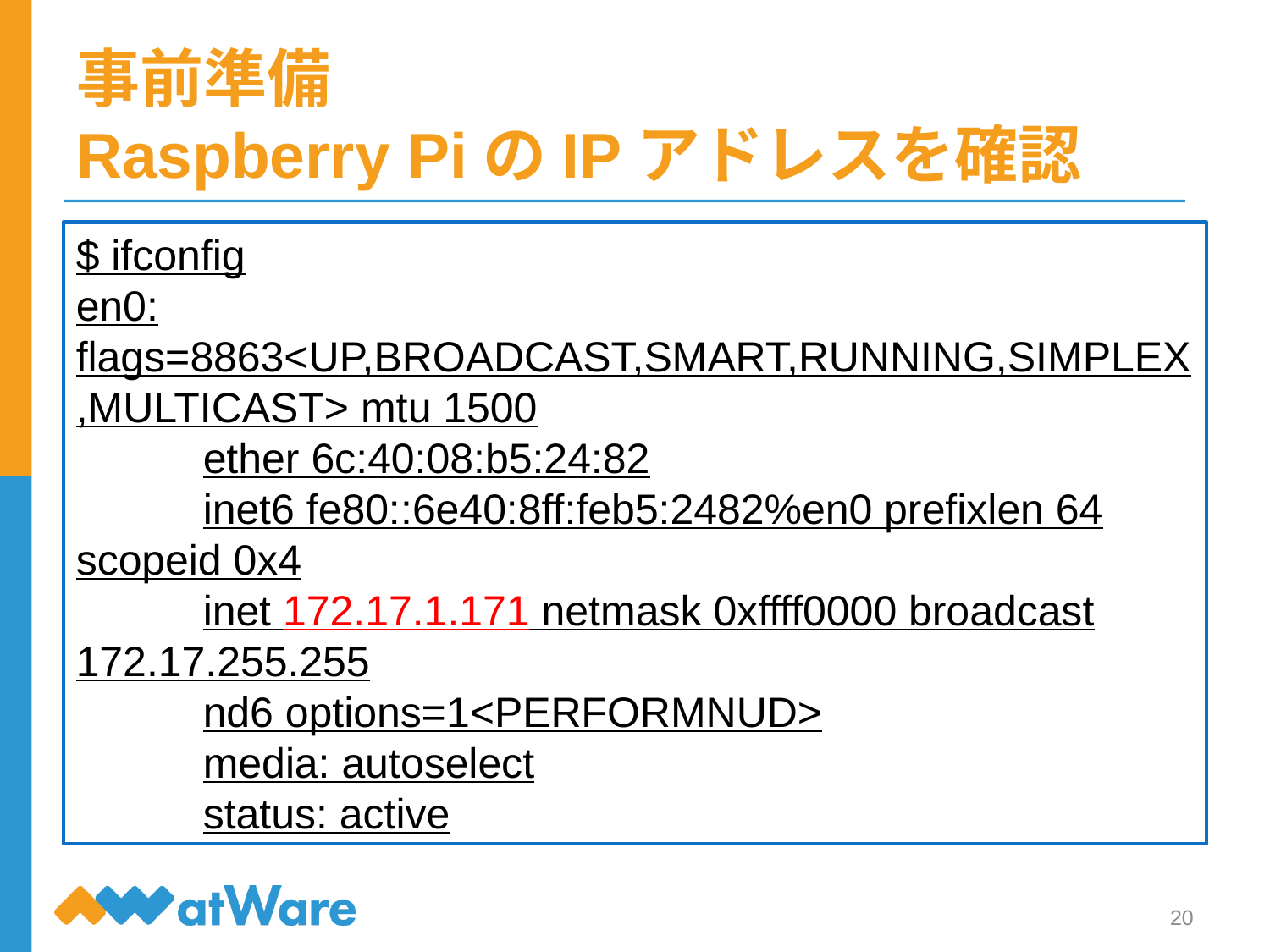

# 事前準備 Raspberry PiのIPアドレスを確認

$ ifconfig
en0: flags=8863<UP,BROADCAST,SMART,RUNNING,SIMPLEX,MULTICAST> mtu 1500
	ether 6c:40:08:b5:24:82
	inet6 fe80::6e40:8ff:feb5:2482%en0 prefixlen 64 scopeid 0x4
	inet 172.17.1.171 netmask 0xffff0000 broadcast 172.17.255.255
	nd6 options=1<PERFORMNUD>
	media: autoselect
	status: active
20